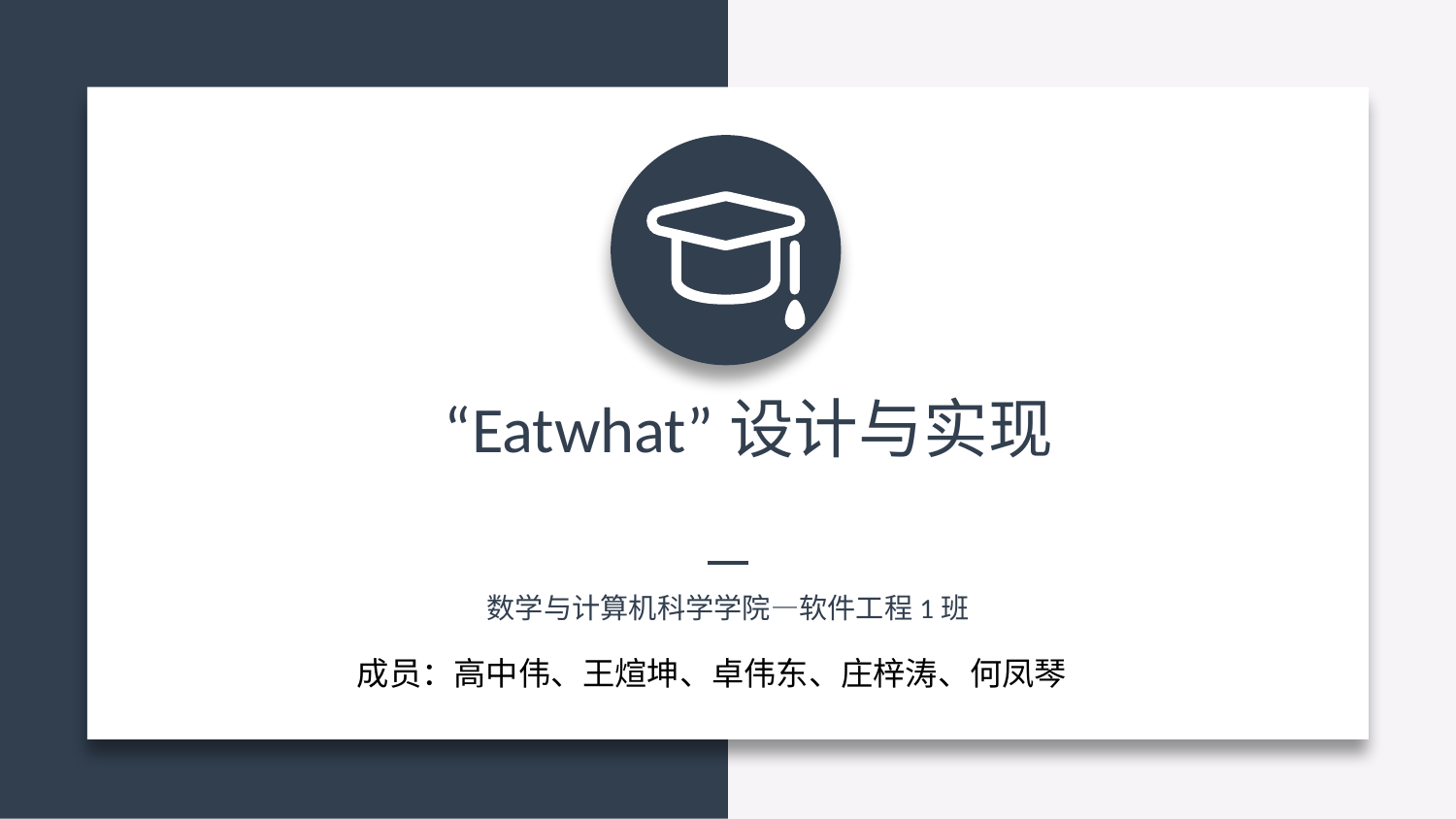

“Eatwhat”设计与实现

数学与计算机科学学院—软件工程1班

成员：高中伟、王煊坤、卓伟东、庄梓涛、何凤琴